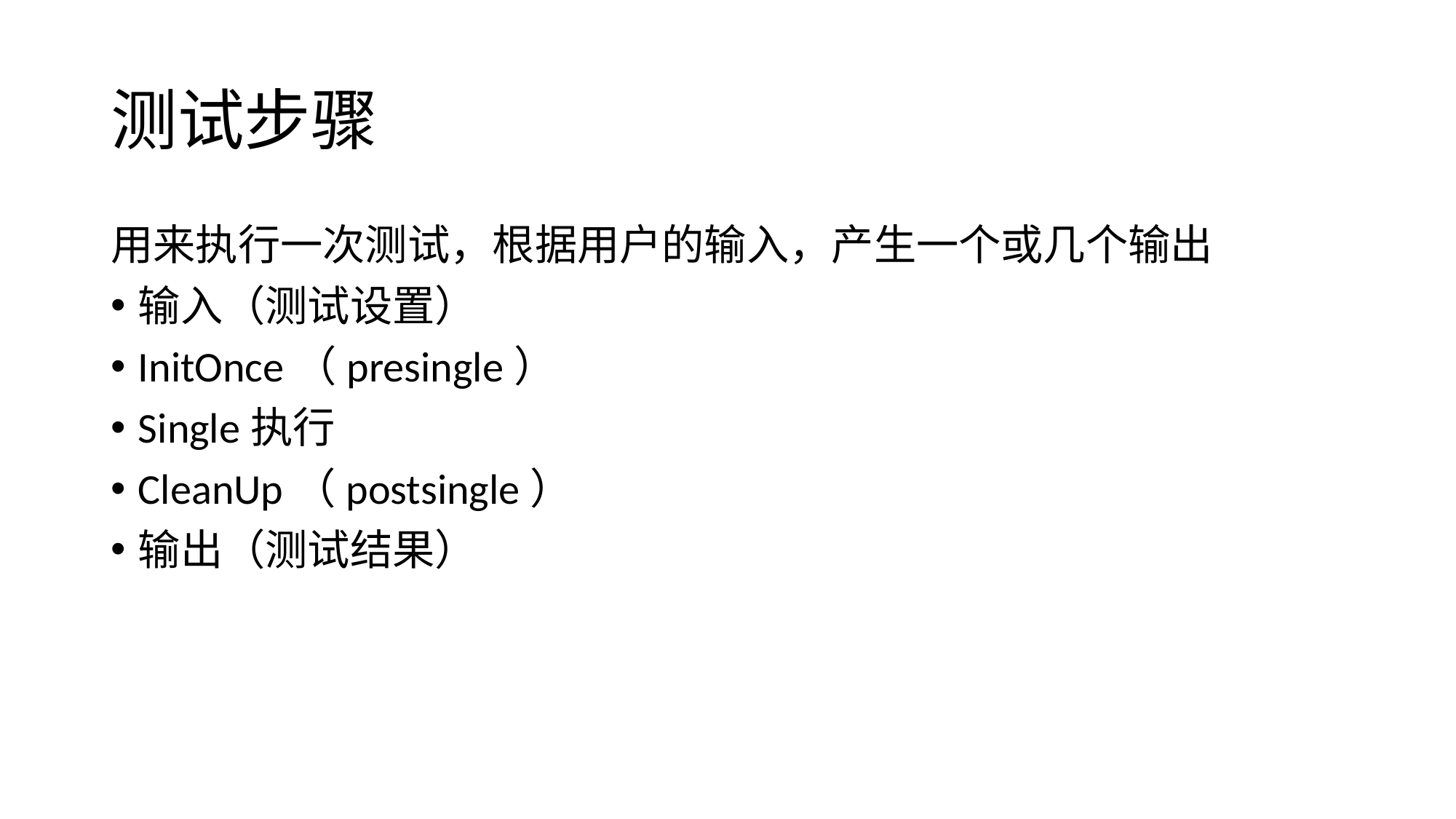

# 测试步骤
用来执行一次测试，根据用户的输入，产生一个或几个输出
输入（测试设置）
InitOnce（presingle）
Single执行
CleanUp（postsingle）
输出（测试结果）